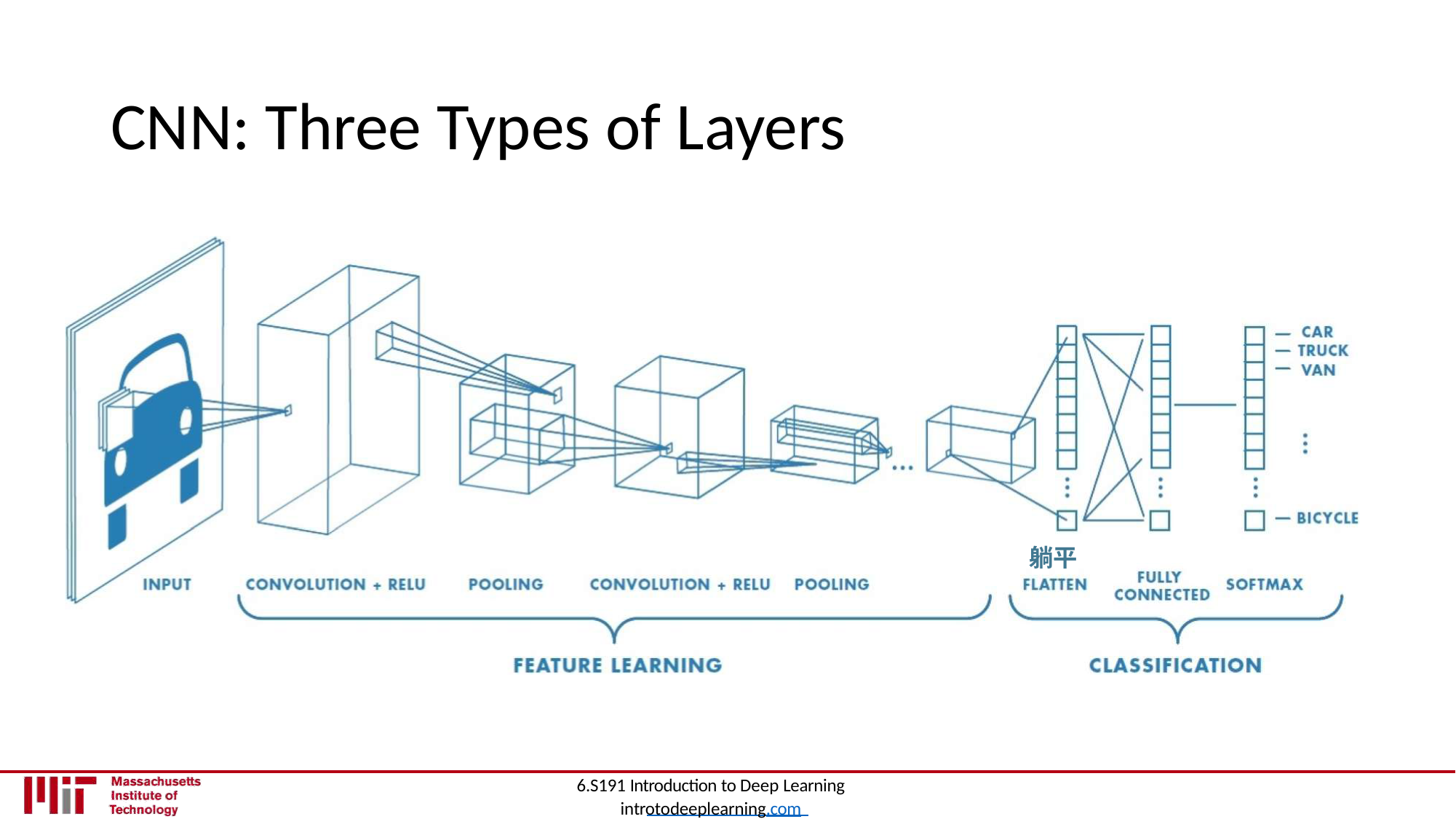

CNN: Three Types of Layers

躺平
6.S191 Introduction to Deep Learning
introtodeeplearning.com